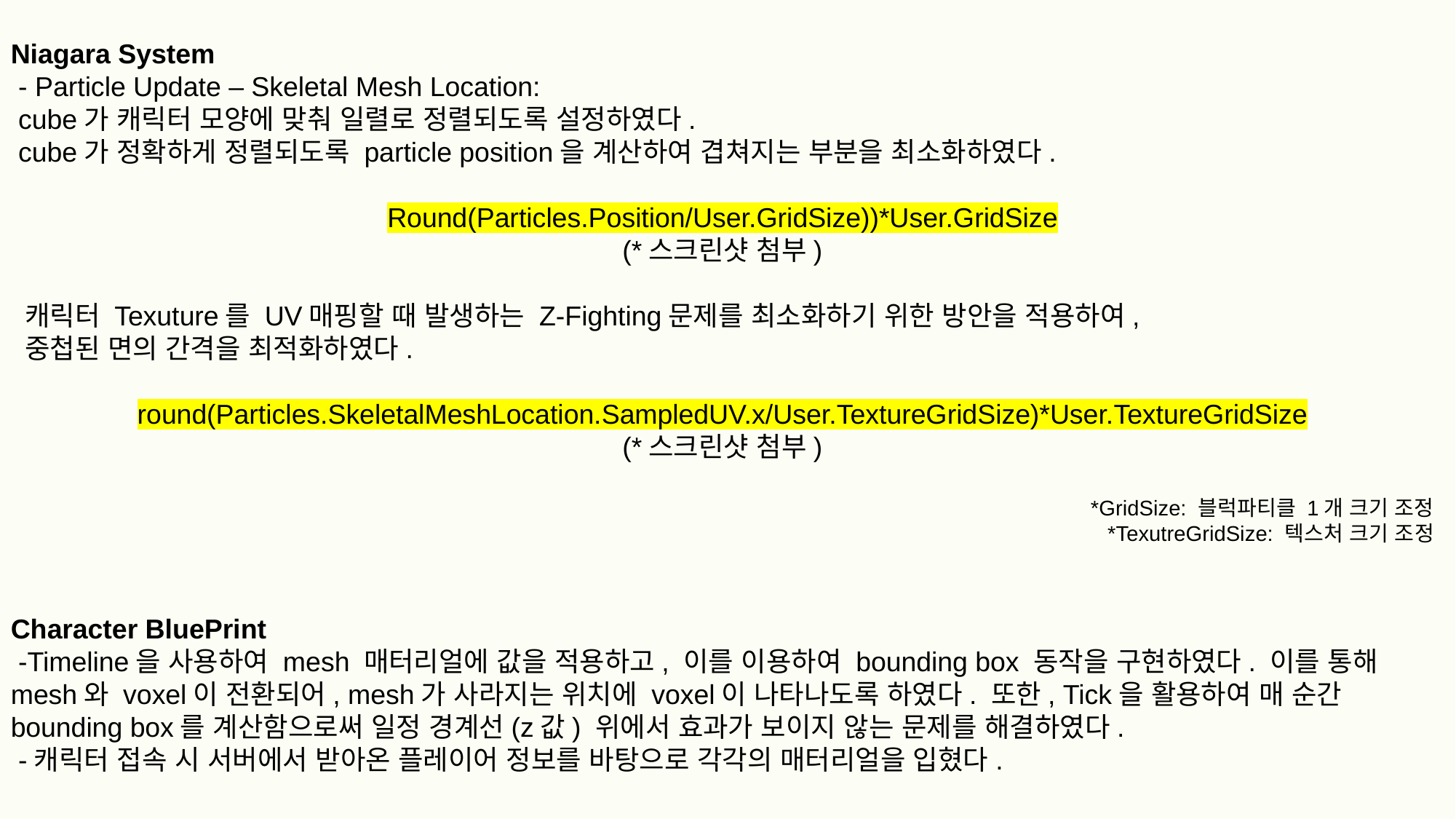

Niagara System
 - Particle Update – Skeletal Mesh Location:
 cube가 캐릭터 모양에 맞춰 일렬로 정렬되도록 설정하였다.
 cube가 정확하게 정렬되도록 particle position을 계산하여 겹쳐지는 부분을 최소화하였다.

Round(Particles.Position/User.GridSize))*User.GridSize
(*스크린샷 첨부)

 캐릭터 Texuture를 UV매핑할 때 발생하는 Z-Fighting문제를 최소화하기 위한 방안을 적용하여,
 중첩된 면의 간격을 최적화하였다.

round(Particles.SkeletalMeshLocation.SampledUV.x/User.TextureGridSize)*User.TextureGridSize
(*스크린샷 첨부)

*GridSize: 블럭파티클 1개 크기 조정
*TexutreGridSize: 텍스처 크기 조정

Character BluePrint
 -Timeline을 사용하여 mesh 매터리얼에 값을 적용하고, 이를 이용하여 bounding box 동작을 구현하였다. 이를 통해 mesh와 voxel이 전환되어, mesh가 사라지는 위치에 voxel이 나타나도록 하였다. 또한, Tick을 활용하여 매 순간bounding box를 계산함으로써 일정 경계선(z값) 위에서 효과가 보이지 않는 문제를 해결하였다.
 -캐릭터 접속 시 서버에서 받아온 플레이어 정보를 바탕으로 각각의 매터리얼을 입혔다.